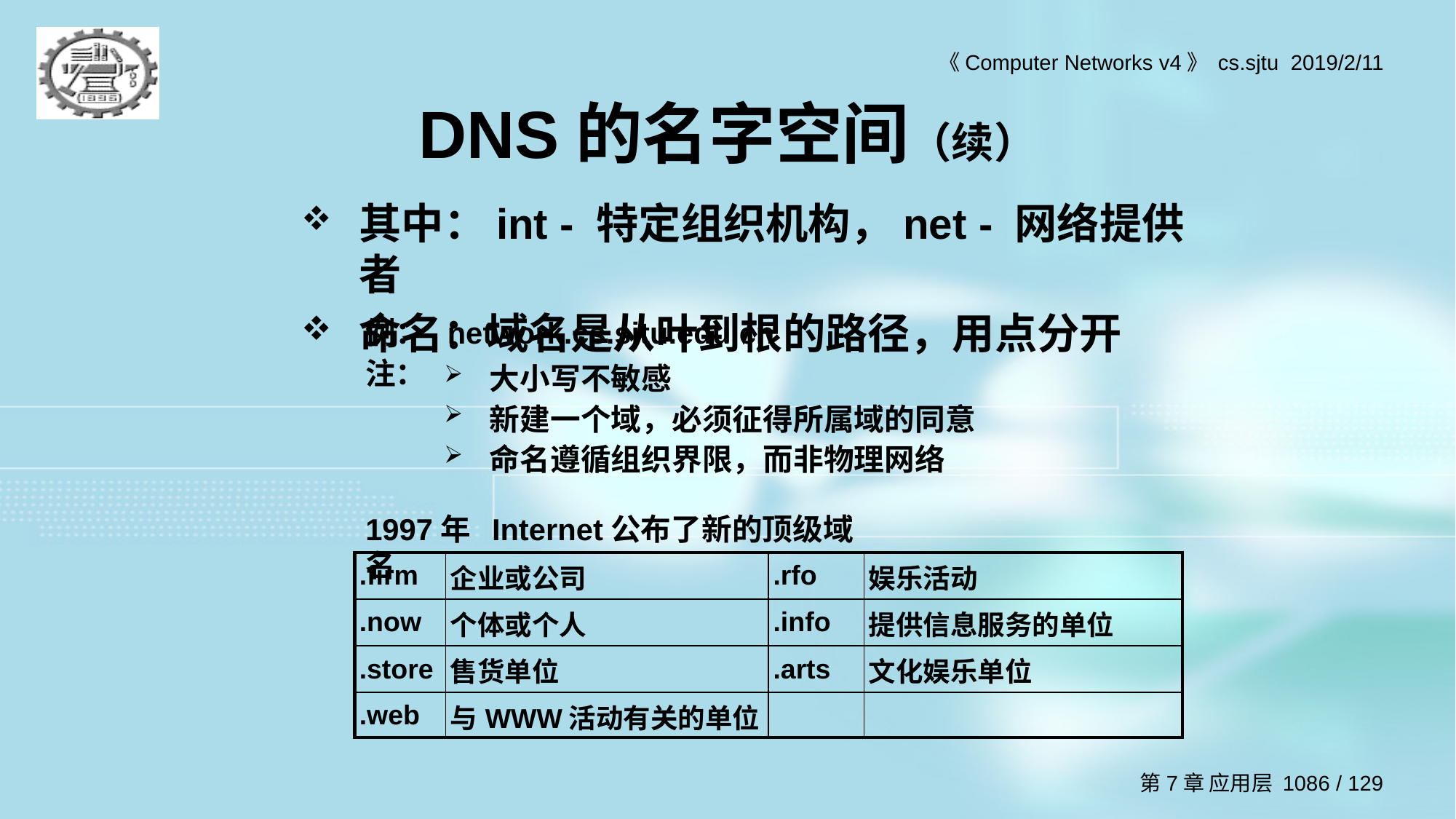

# DNS的名字空间（续）
其中：int - 特定组织机构，net - 网络提供者
命名：域名是从叶到根的路径，用点分开
例：  network.cs.sjtu.edu.cn
注：
大小写不敏感
新建一个域，必须征得所属域的同意
命名遵循组织界限，而非物理网络
1997年  Internet公布了新的顶级域名
| .firm | 企业或公司 | .rfo | 娱乐活动 |
| --- | --- | --- | --- |
| .now | 个体或个人 | .info | 提供信息服务的单位 |
| .store | 售货单位 | .arts | 文化娱乐单位 |
| .web | 与WWW活动有关的单位 |  |  |